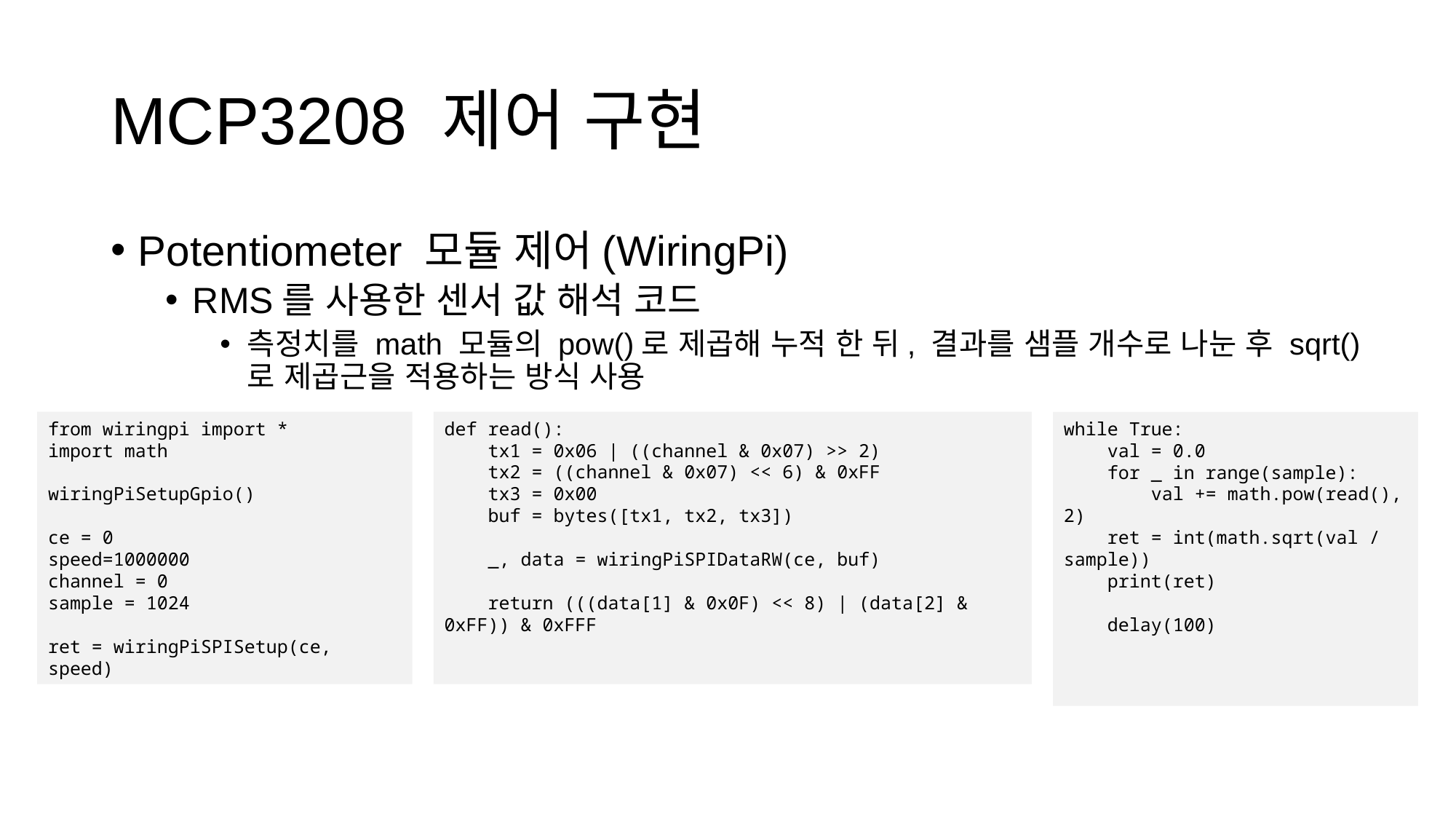

# MCP3208 제어 구현
Potentiometer 모듈 제어(WiringPi)
RMS를 사용한 센서 값 해석 코드
측정치를 math 모듈의 pow()로 제곱해 누적 한 뒤, 결과를 샘플 개수로 나눈 후 sqrt()로 제곱근을 적용하는 방식 사용
from wiringpi import *
import math

wiringPiSetupGpio()

ce = 0
speed=1000000
channel = 0
sample = 1024

ret = wiringPiSPISetup(ce, speed)
def read():
    tx1 = 0x06 | ((channel & 0x07) >> 2)
    tx2 = ((channel & 0x07) << 6) & 0xFF
    tx3 = 0x00
    buf = bytes([tx1, tx2, tx3])

    _, data = wiringPiSPIDataRW(ce, buf)

    return (((data[1] & 0x0F) << 8) | (data[2] & 0xFF)) & 0xFFF

while True:
    val = 0.0
    for _ in range(sample):
        val += math.pow(read(), 2)
    ret = int(math.sqrt(val / sample))
    print(ret)

    delay(100)